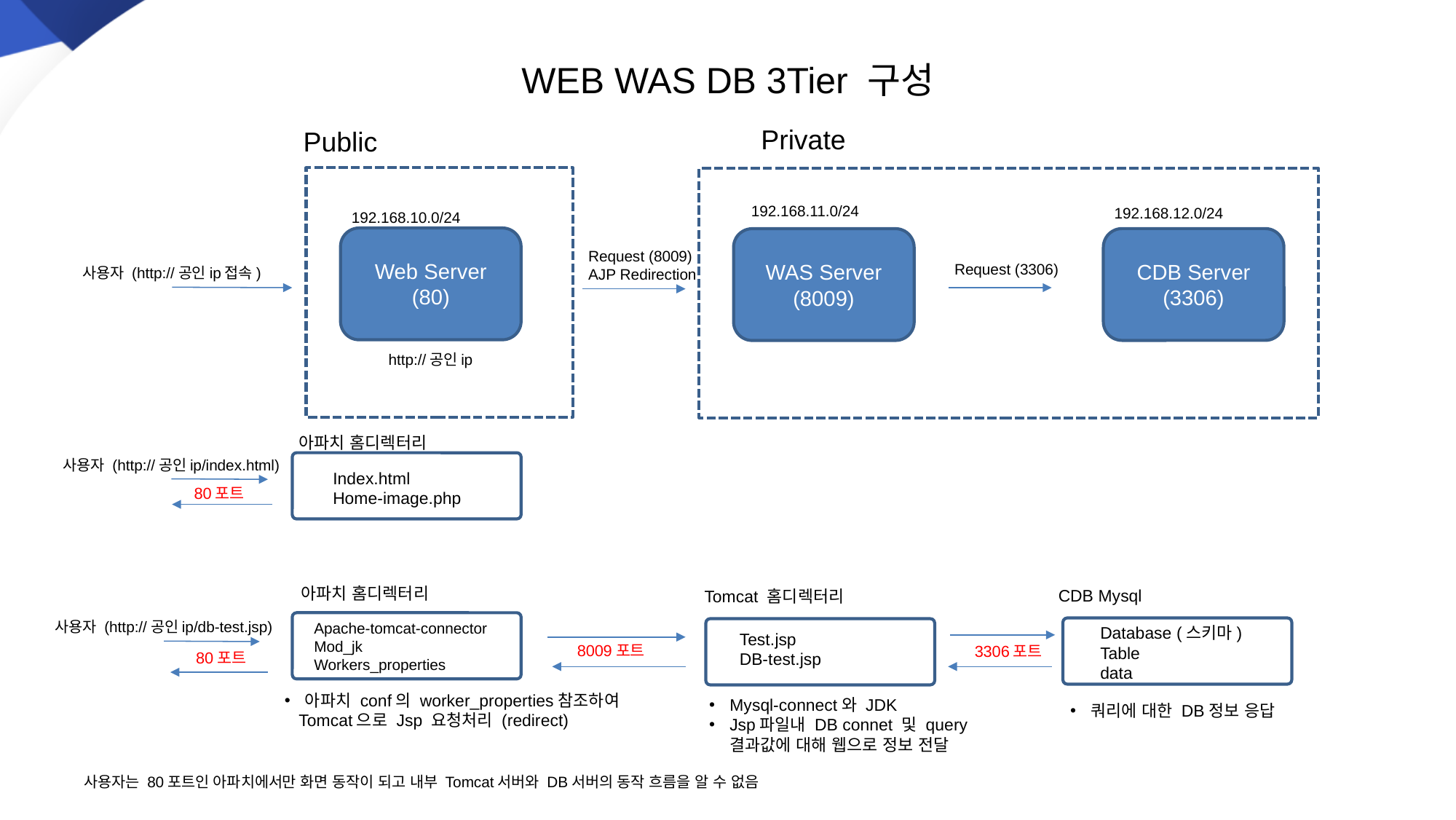

# WEB WAS DB 3Tier 구성
Private
Public

192.168.11.0/24
192.168.12.0/24
192.168.10.0/24
Web Server
(80)
CDB Server
(3306)
WAS Server
(8009)
Request (8009)
AJP Redirection

Request (3306)
사용자 (http://공인ip접속)
http://공인ip
아파치 홈디렉터리
사용자 (http://공인ip/index.html)

Index.html
Home-image.php
80포트
아파치 홈디렉터리
CDB Mysql
Tomcat 홈디렉터리
사용자 (http://공인ip/db-test.jsp)

Apache-tomcat-connector
Mod_jk
Workers_properties
Database (스키마)
Table
data

Test.jsp
DB-test.jsp
8009포트
3306포트
80포트
아파치 conf의 worker_properties참조하여
   Tomcat으로 Jsp 요청처리 (redirect)
Mysql-connect와 JDK
Jsp파일내 DB connet 및 query 결과값에 대해 웹으로 정보 전달
쿼리에 대한 DB정보 응답
사용자는 80포트인 아파치에서만 화면 동작이 되고 내부 Tomcat서버와 DB서버의 동작 흐름을 알 수 없음